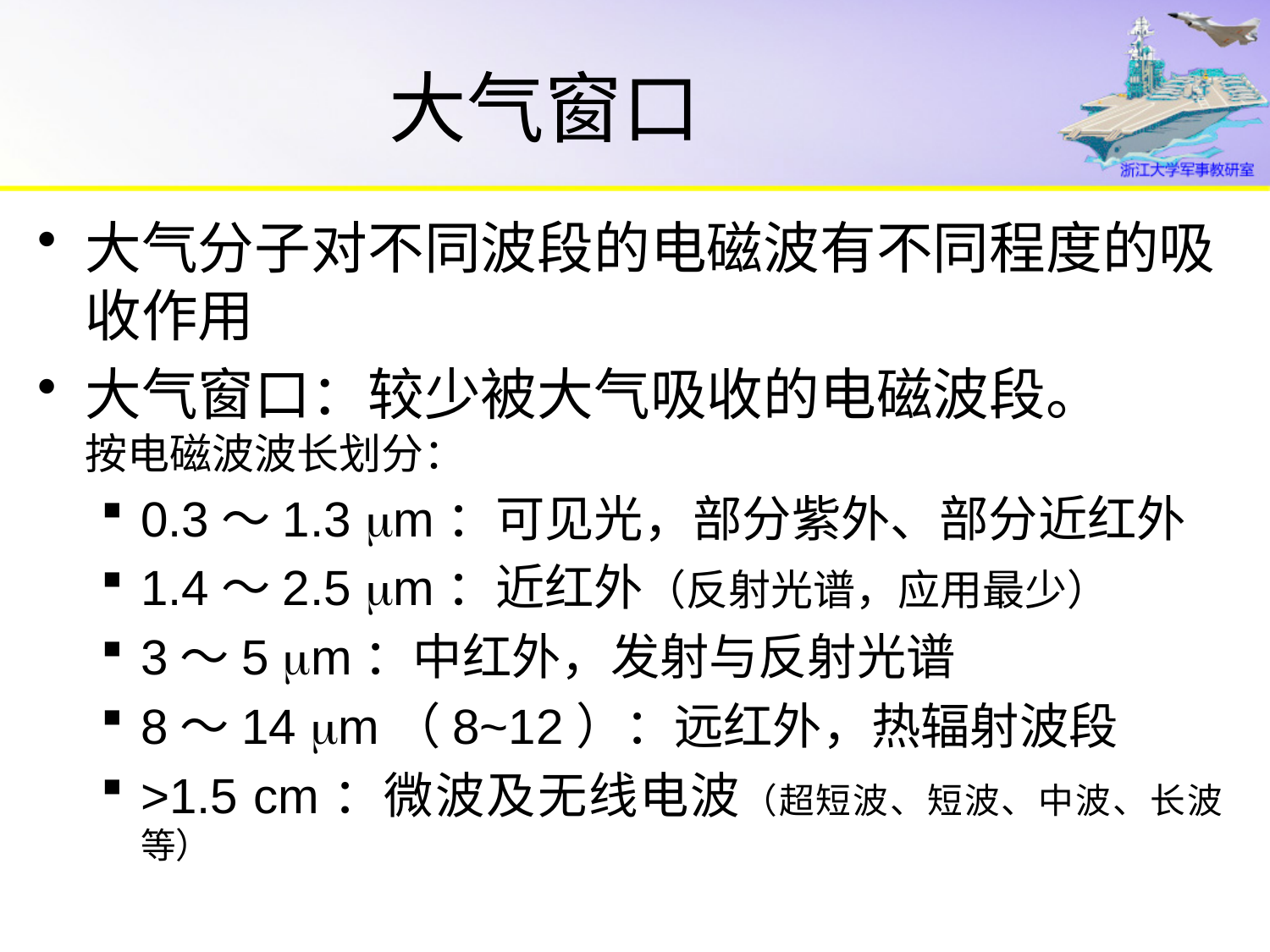

# 大气窗口
大气分子对不同波段的电磁波有不同程度的吸收作用
大气窗口：较少被大气吸收的电磁波段。
按电磁波波长划分：
0.3～1.3 μm：可见光，部分紫外、部分近红外
1.4～2.5 μm：近红外（反射光谱，应用最少）
3～5 μm：中红外，发射与反射光谱
8～14 μm（8~12）：远红外，热辐射波段
>1.5 cm：微波及无线电波（超短波、短波、中波、长波等）